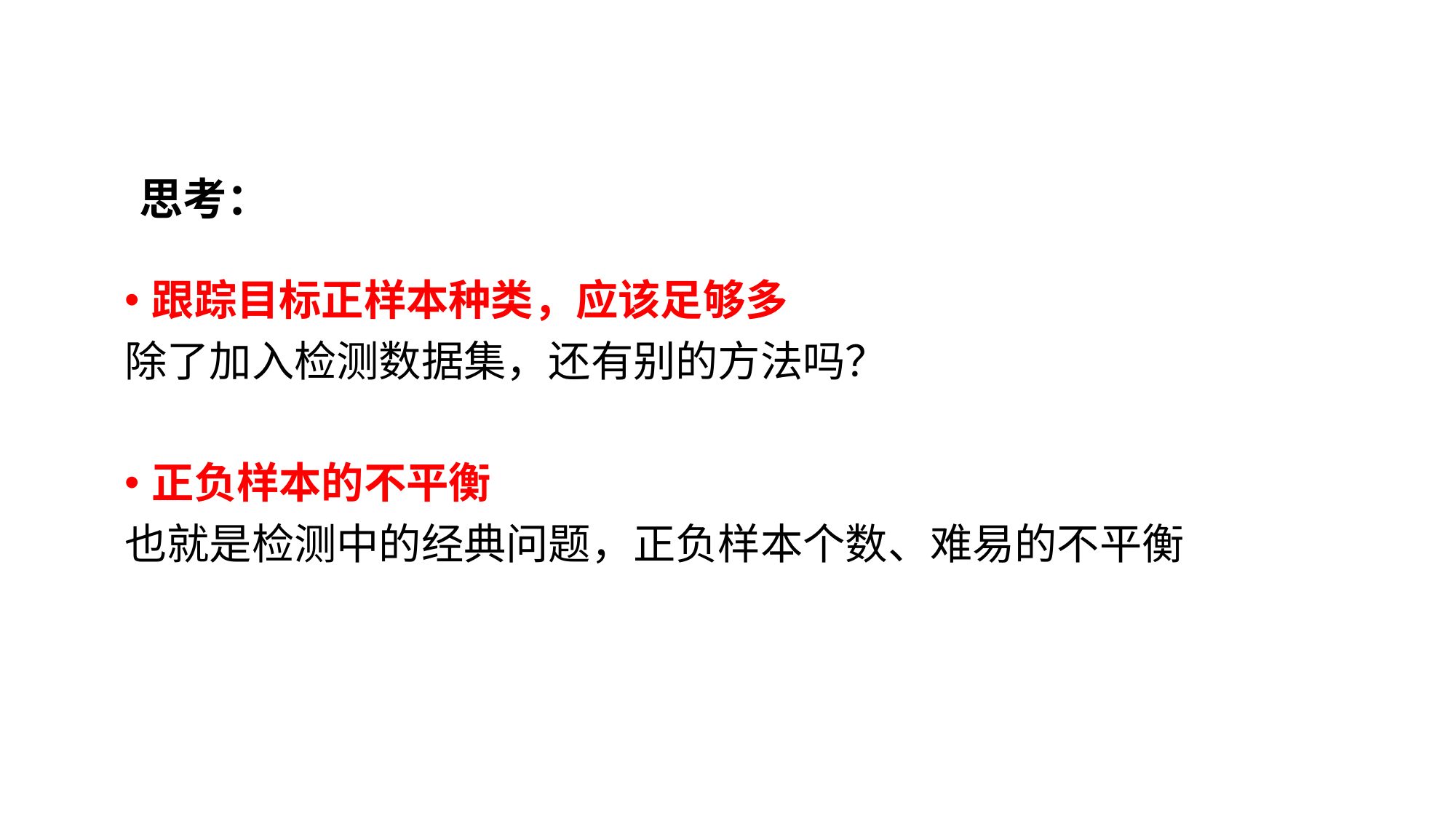

# 思考：

跟踪目标正样本种类，应该足够多
除了加入检测数据集，还有别的方法吗？

正负样本的不平衡
也就是检测中的经典问题，正负样本个数、难易的不平衡